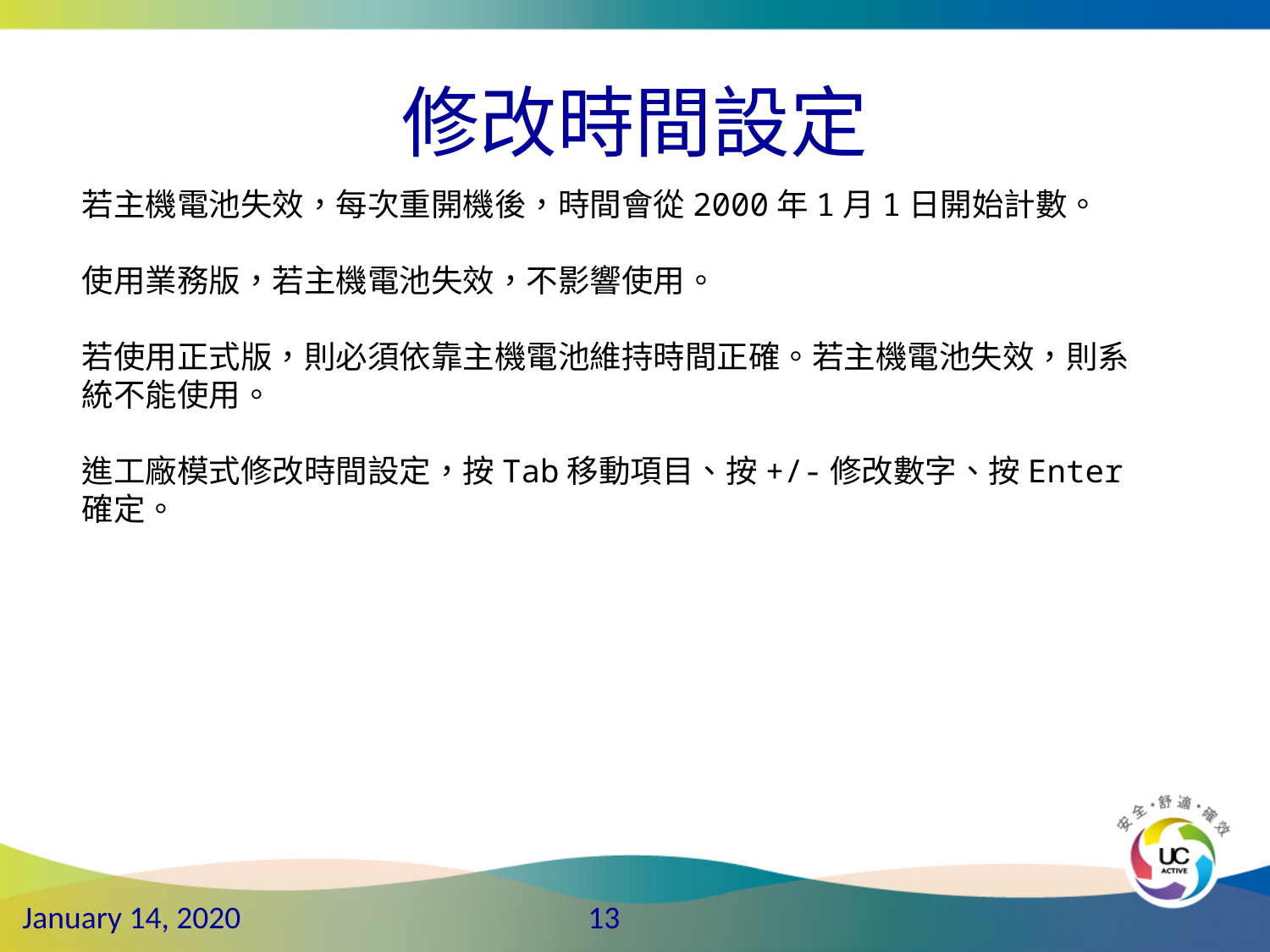

# 修改時間設定
若主機電池失效，每次重開機後，時間會從2000年1月1日開始計數。

使用業務版，若主機電池失效，不影響使用。

若使用正式版，則必須依靠主機電池維持時間正確。若主機電池失效，則系統不能使用。

進工廠模式修改時間設定，按Tab移動項目、按+/-修改數字、按Enter確定。